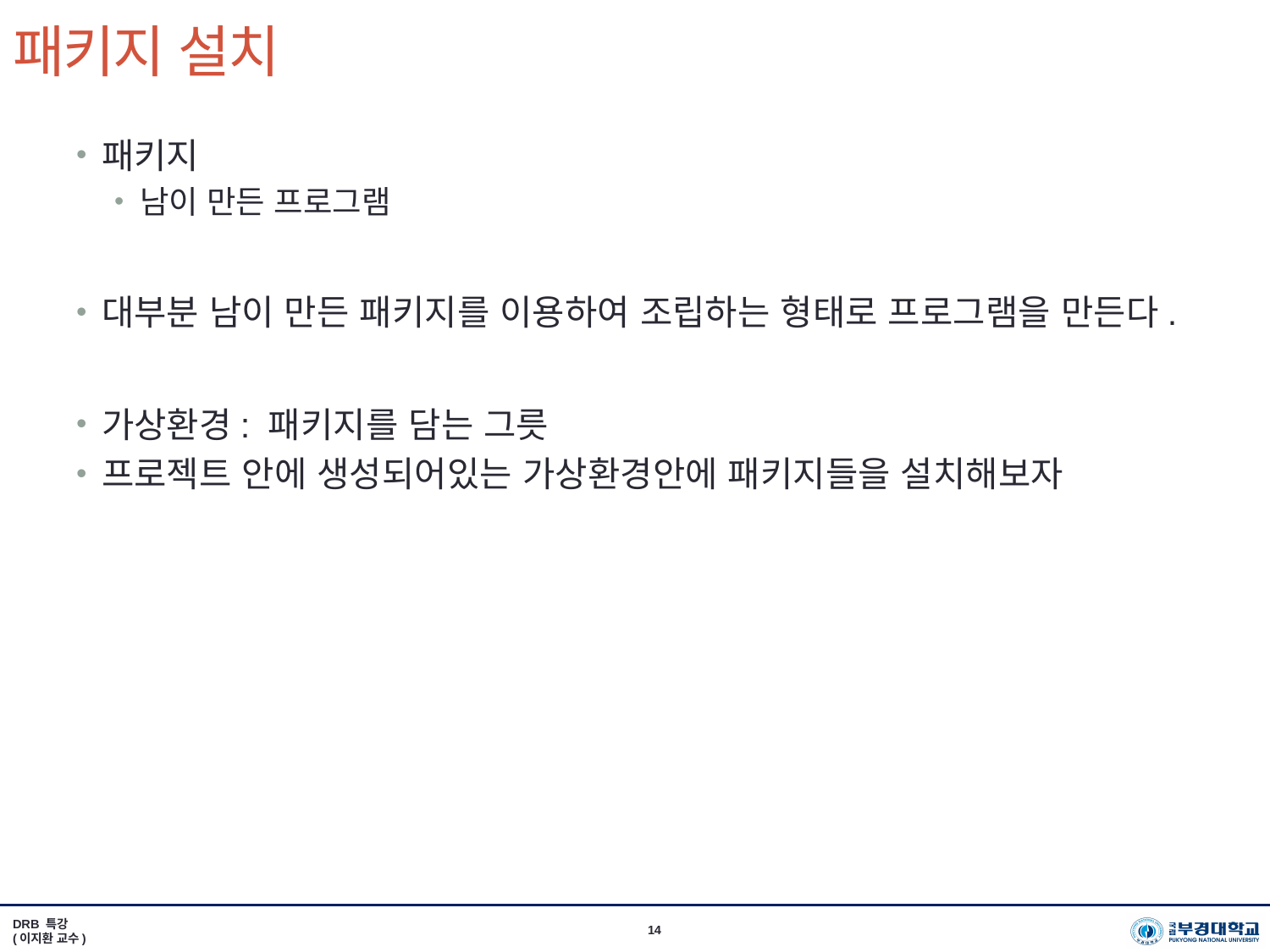

# 패키지 설치
패키지
남이 만든 프로그램

대부분 남이 만든 패키지를 이용하여 조립하는 형태로 프로그램을 만든다.

가상환경: 패키지를 담는 그릇
프로젝트 안에 생성되어있는 가상환경안에 패키지들을 설치해보자
DRB 특강
(이지환 교수)